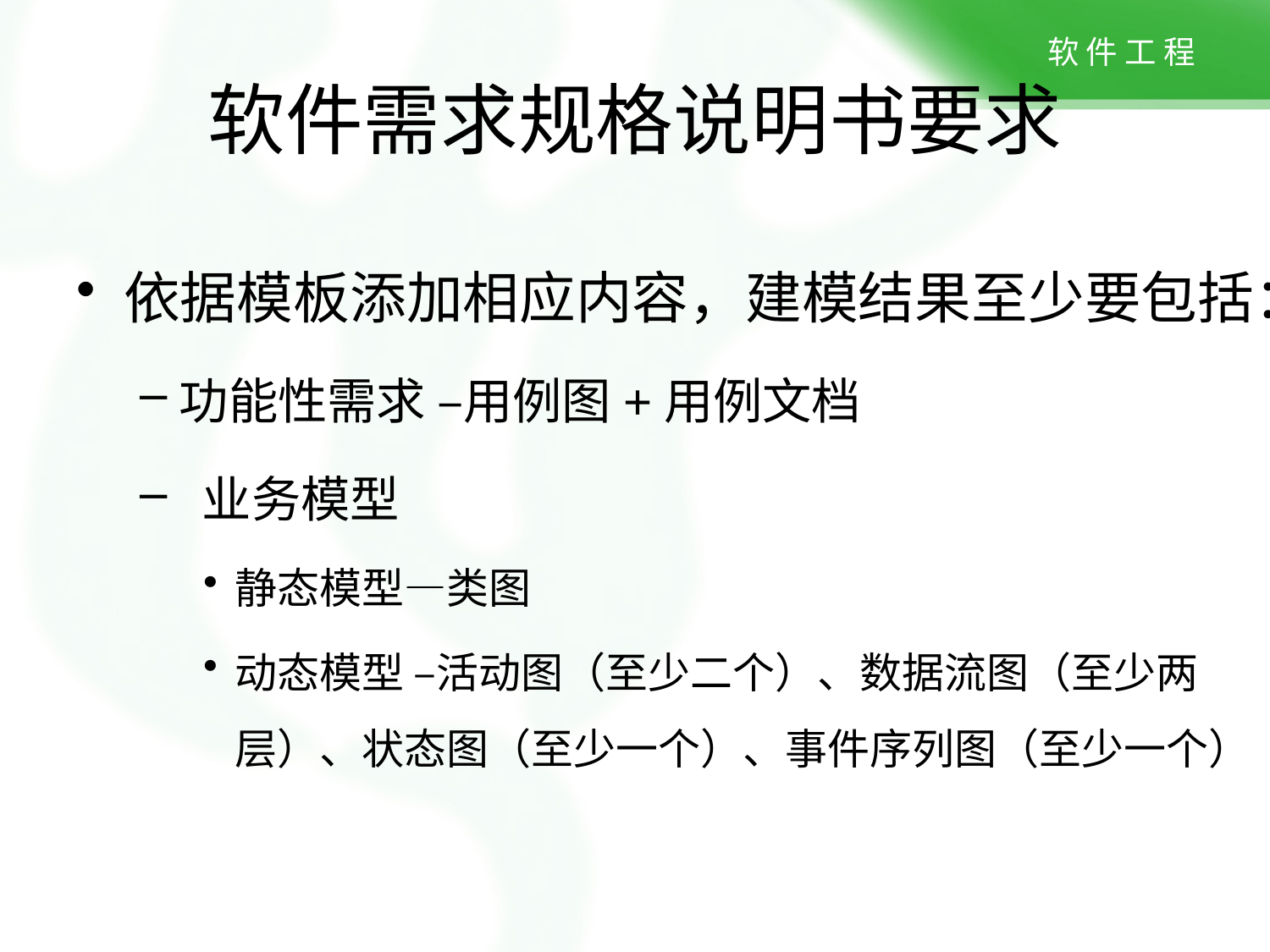

# 软件需求规格说明书要求
依据模板添加相应内容，建模结果至少要包括：
功能性需求 –用例图+用例文档
 业务模型
静态模型—类图
动态模型 –活动图（至少二个）、数据流图（至少两层）、状态图（至少一个）、事件序列图（至少一个）